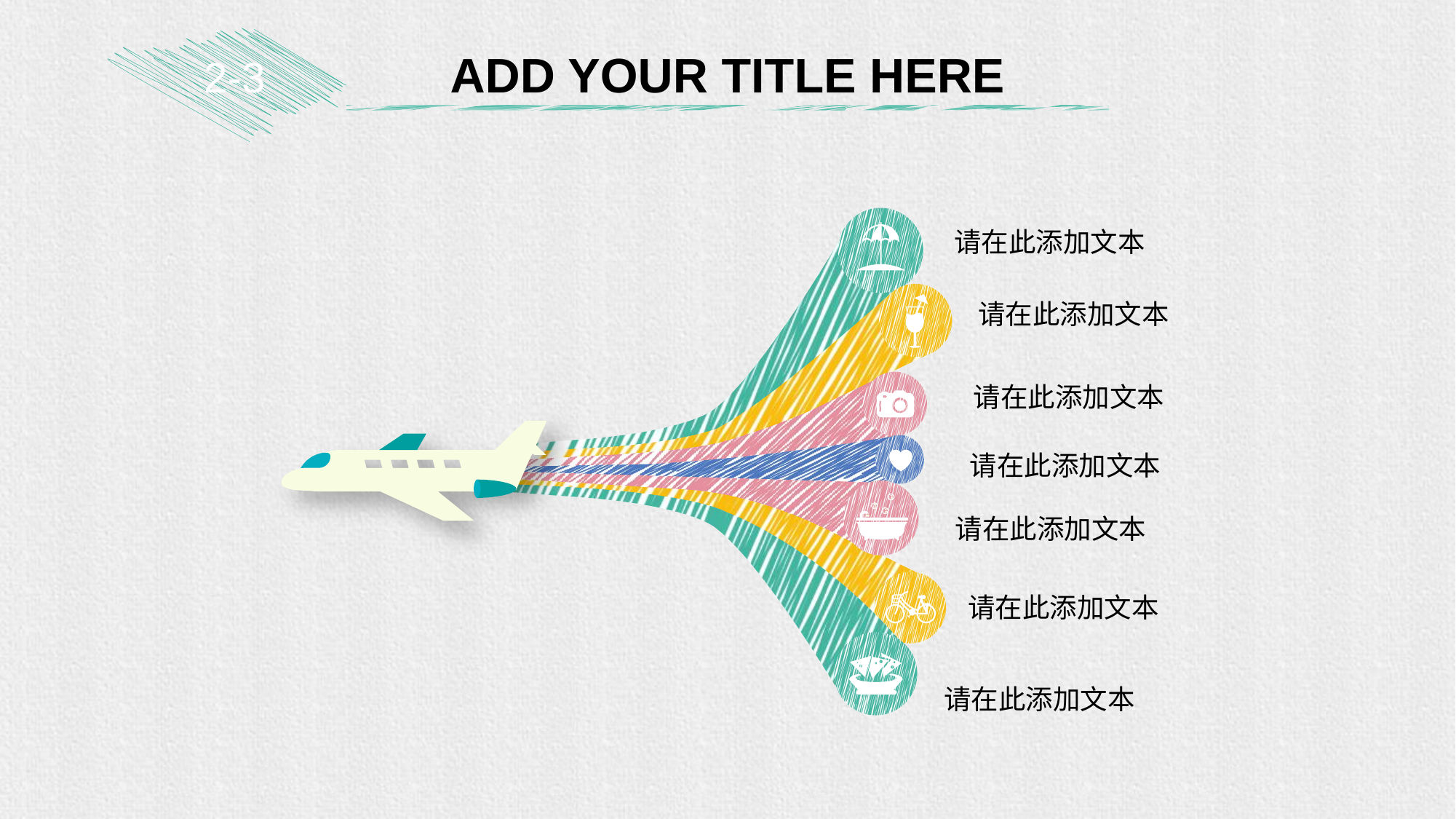

ADD YOUR TITLE HERE
2-3

请在此添加文本
请在此添加文本
请在此添加文本
请在此添加文本
请在此添加文本
请在此添加文本
请在此添加文本